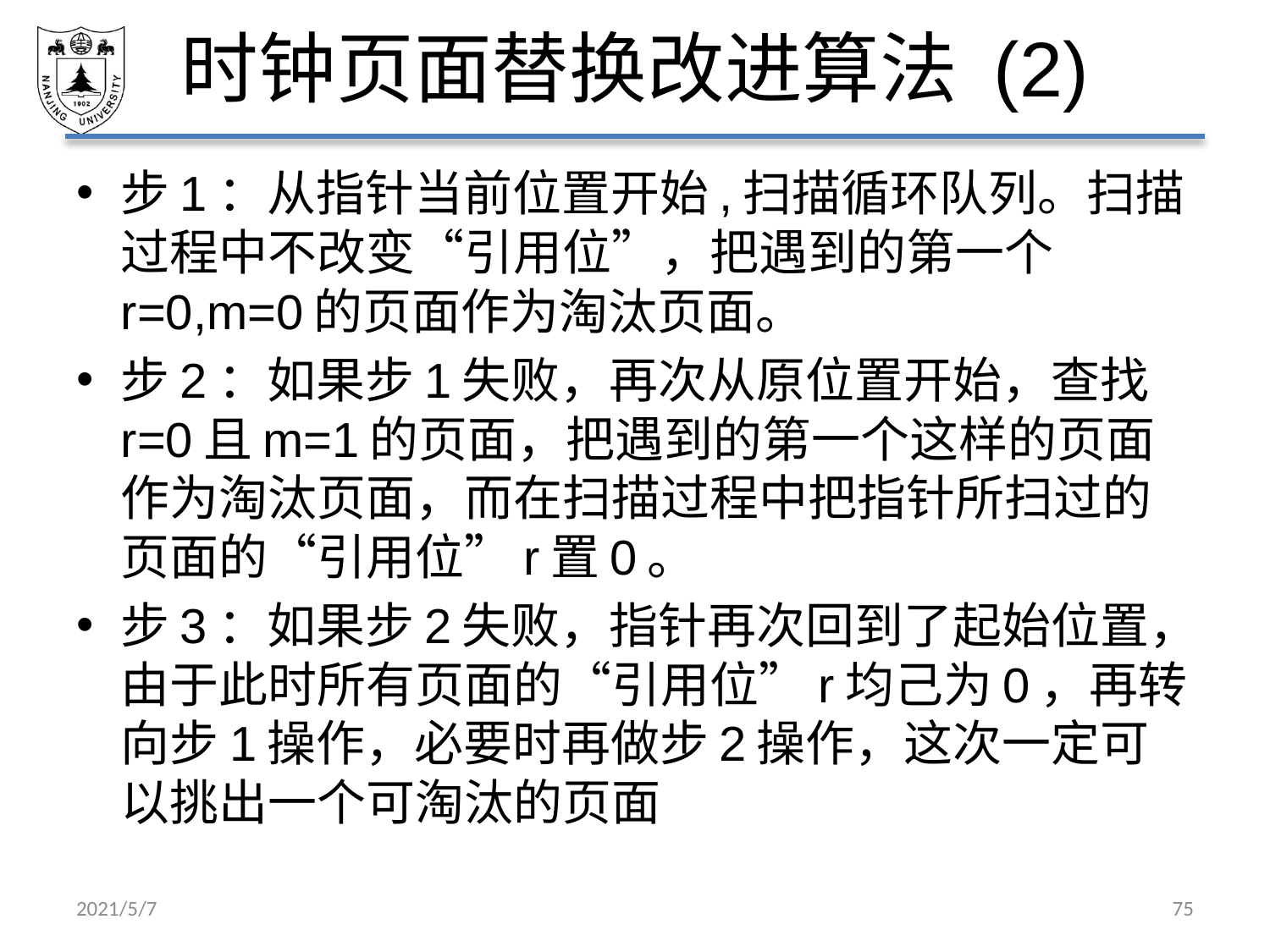

# 时钟页面替换改进算法 (2)
步1：从指针当前位置开始,扫描循环队列。扫描过程中不改变“引用位”，把遇到的第一个r=0,m=0的页面作为淘汰页面。
步2：如果步1失败，再次从原位置开始，查找r=0且m=1的页面，把遇到的第一个这样的页面作为淘汰页面，而在扫描过程中把指针所扫过的页面的“引用位”r置0。
步3：如果步2失败，指针再次回到了起始位置，由于此时所有页面的“引用位”r均己为0，再转向步1操作，必要时再做步2操作，这次一定可以挑出一个可淘汰的页面

2021/5/7
75